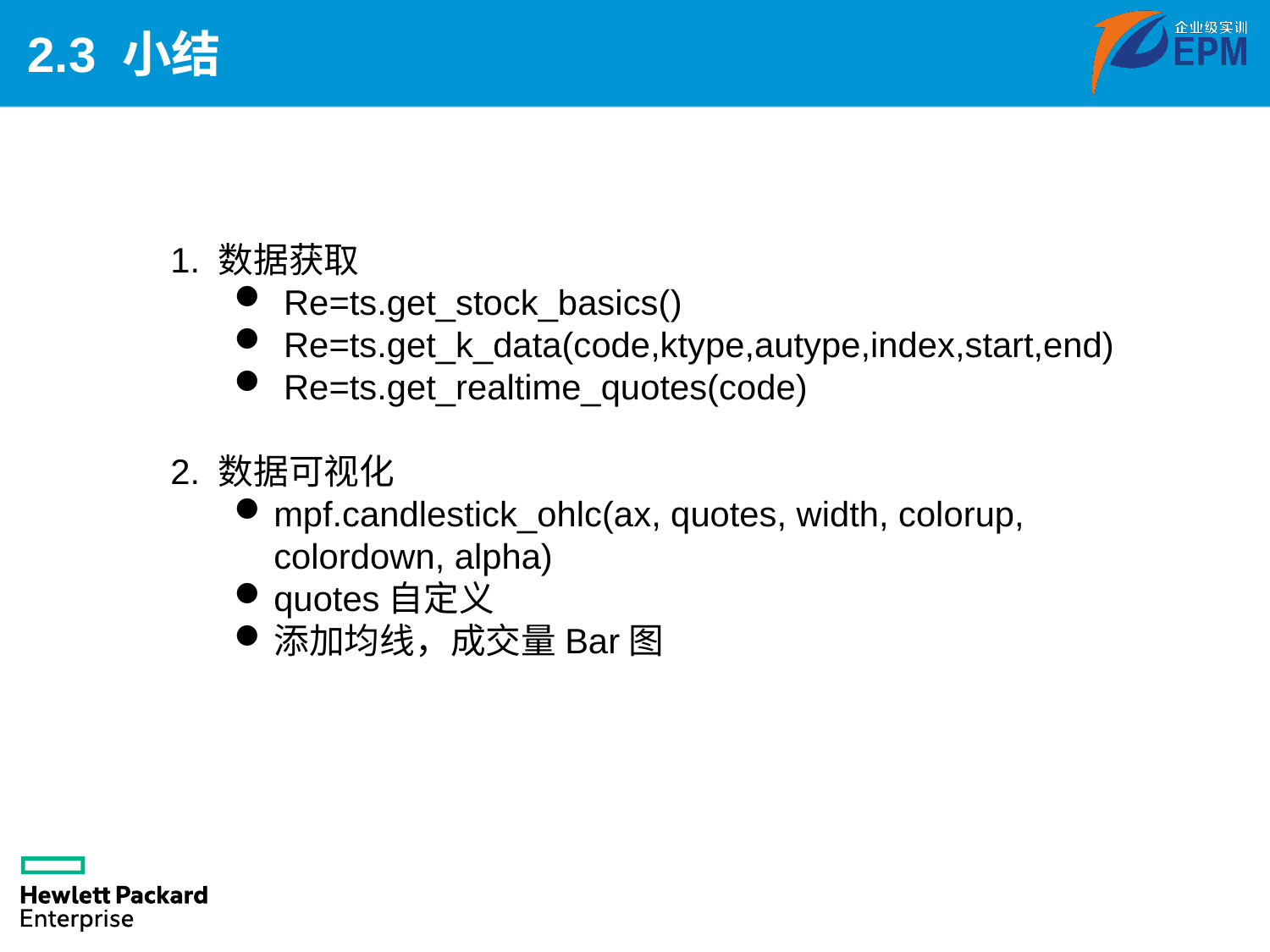

# 2.3 小结
1. 数据获取
 Re=ts.get_stock_basics()
 Re=ts.get_k_data(code,ktype,autype,index,start,end)
 Re=ts.get_realtime_quotes(code)

2. 数据可视化
mpf.candlestick_ohlc(ax, quotes, width, colorup, colordown, alpha)
quotes自定义
添加均线，成交量Bar图